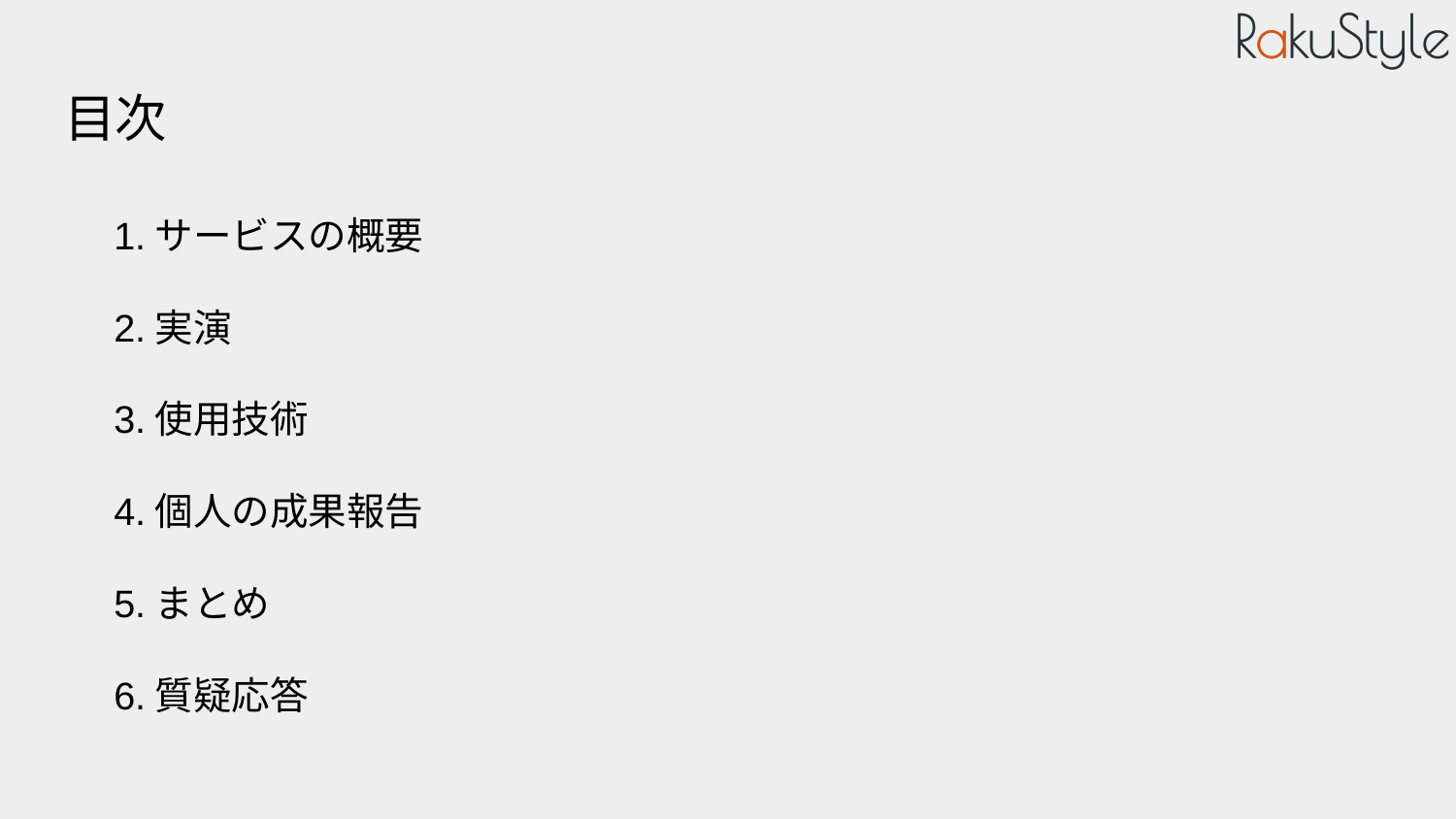

# 目次
1.サービスの概要

2.実演

3.使用技術

4.個人の成果報告

5.まとめ

6.質疑応答